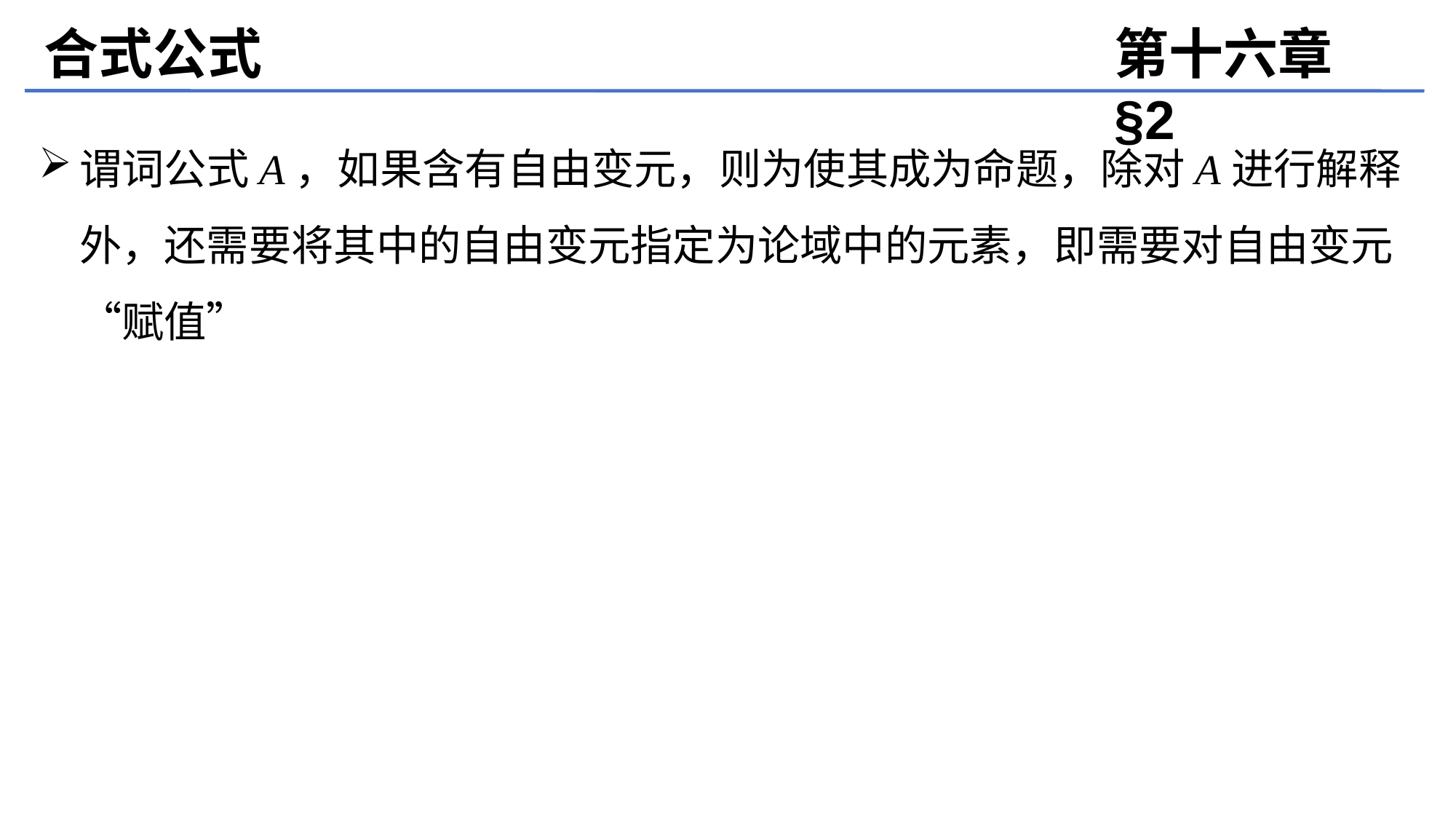

合式公式
第十六章 §2
谓词公式A，如果含有自由变元，则为使其成为命题，除对A进行解释外，还需要将其中的自由变元指定为论域中的元素，即需要对自由变元“赋值”